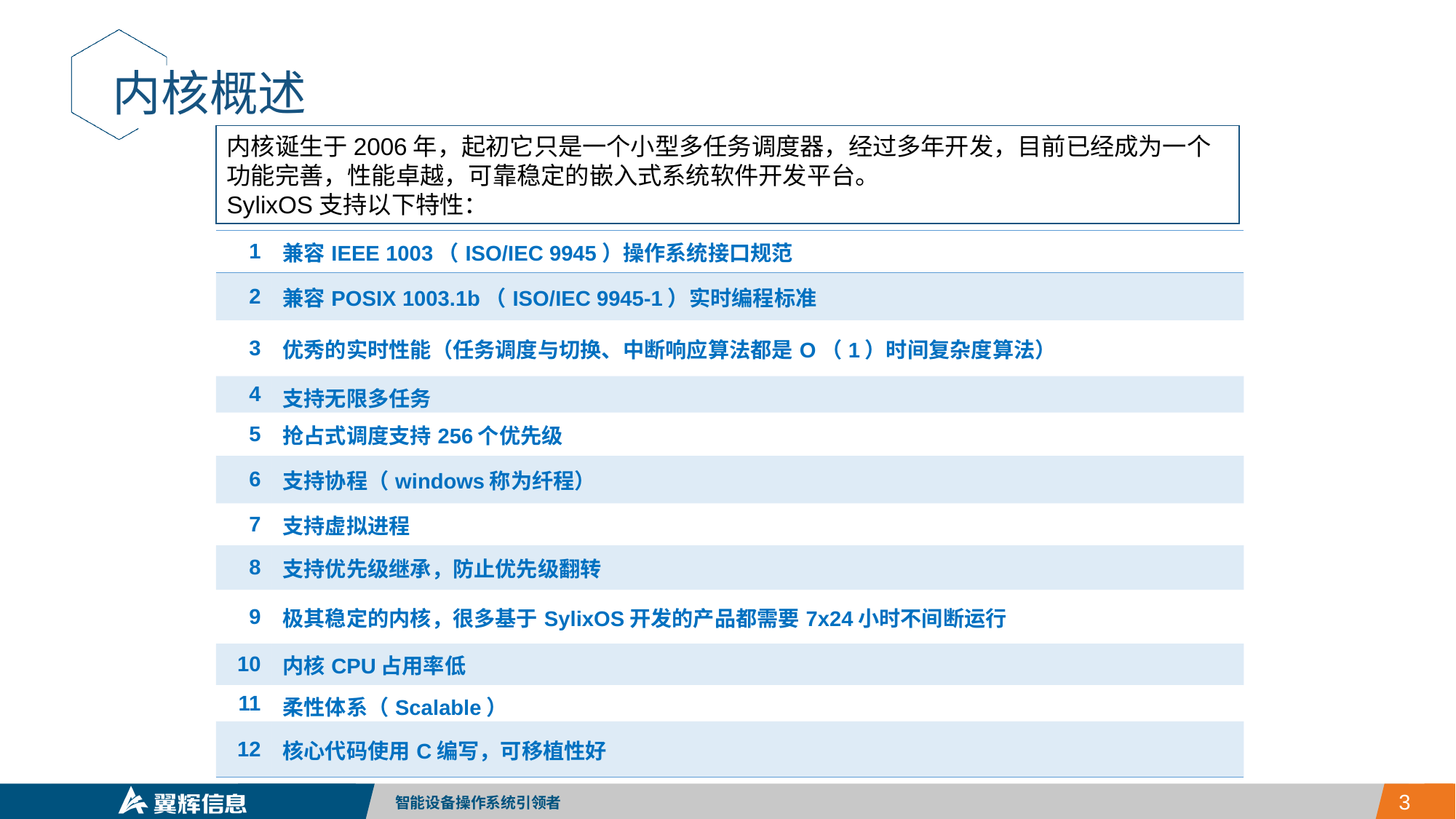

内核概述
内核诞生于2006年，起初它只是一个小型多任务调度器，经过多年开发，目前已经成为一个功能完善，性能卓越，可靠稳定的嵌入式系统软件开发平台。
SylixOS支持以下特性：
| 13 | 支持紧耦合同构多处理器（SMP），例如：ARM Cortex-A9 SMPCore |
| --- | --- |
| 14 | 全世界独一无二的硬实时多核调度算法 |
| 15 | 支持标准I/O、多路I/O复用与异步I/O接口 |
| 16 | 支持多种新兴异步事件同步化接口，例如：signalfd、timerfd、eventfd等 |
| 17 | 支持众多标准文件系统：FAT、YAFFS、RAMFS、PROCFS、NFS、ROMFS等 |
| 18 | 支持文件记录锁,可支持数据库, 如SQLite等 |
| 19 | 支持统一的块设备CACHE模型 |
| 20 | 支持内存管理单元（MMU） |
| 21 | 支持第三方GUI图形库，如：Qt、Microwindows、µC/GUI等 |
| 22 | 支持动态装载应用程序、动态链接库以及内核模块 |
| 23 | 支持扩展系统符号接口 |
| 24 | 支持标准TCP/IPv4/IPv6双网络协议栈，提供标准的socket操作接口 |
| 25 | 支持AF\_UNIX, AF\_PACKET, AF\_INET, AF\_INET6协议域 |
| --- | --- |
| 26 | 集成众多网络工具，例如：FTP、TFTP、NAT、PING、TELNET、NFS等 |
| 27 | 集成shell接口、支持环境变量（与Linux操作习惯基本兼容） |
| 28 | 集成可重入ISO/ANSI C库（支持95%以上标准函数） |
| 29 | 支持众多标准设备抽象，如：TTY、BLOCK、DMA、ATA、GRAPH、RTC、PIPE等 |
| 30 | 支持多种工业设备和总线模型，如：CAN、I2C、SPI、SDIO等 |
| 31 | 提供高速定时器设备接口，可提供高于系统时钟频率的定时服务 |
| 32 | 支持热插拔设备 |
| 33 | 支持设备功耗管理 |
| 34 | 内核、驱动、应用程序均支持GDB调试 |
| 35 | 提供内核行为跟踪器，方便进行性能与故障分析 |
|  |  |
| 1 | 兼容IEEE 1003（ISO/IEC 9945）操作系统接口规范 |
| --- | --- |
| 2 | 兼容POSIX 1003.1b（ISO/IEC 9945-1）实时编程标准 |
| 3 | 优秀的实时性能（任务调度与切换、中断响应算法都是O（1）时间复杂度算法） |
| 4 | 支持无限多任务 |
| 5 | 抢占式调度支持256个优先级 |
| 6 | 支持协程（windows称为纤程） |
| 7 | 支持虚拟进程 |
| 8 | 支持优先级继承，防止优先级翻转 |
| 9 | 极其稳定的内核，很多基于SylixOS开发的产品都需要7x24小时不间断运行 |
| 10 | 内核CPU占用率低 |
| 11 | 柔性体系（Scalable） |
| 12 | 核心代码使用C编写，可移植性好 |